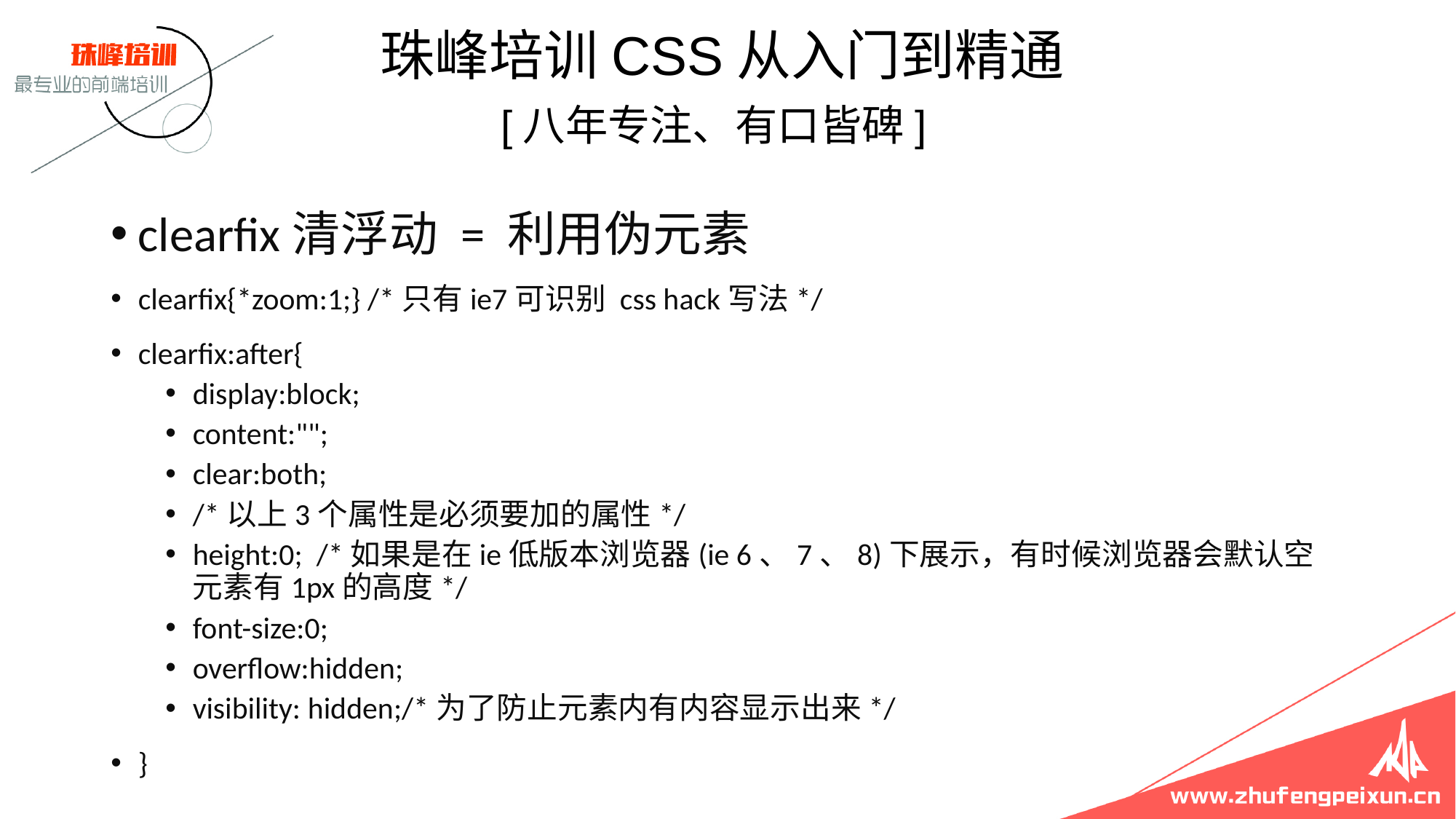

珠峰培训CSS从入门到精通
        [八年专注、有口皆碑]
clearfix清浮动 = 利用伪元素
clearfix{*zoom:1;} /*只有ie7可识别 css hack写法*/
clearfix:after{
display:block;
content:"";
clear:both;
/*以上3个属性是必须要加的属性*/
height:0;  /*如果是在ie低版本浏览器(ie 6、7、8)下展示，有时候浏览器会默认空元素有1px的高度*/
font-size:0;
overflow:hidden;
visibility: hidden;/*为了防止元素内有内容显示出来*/
}